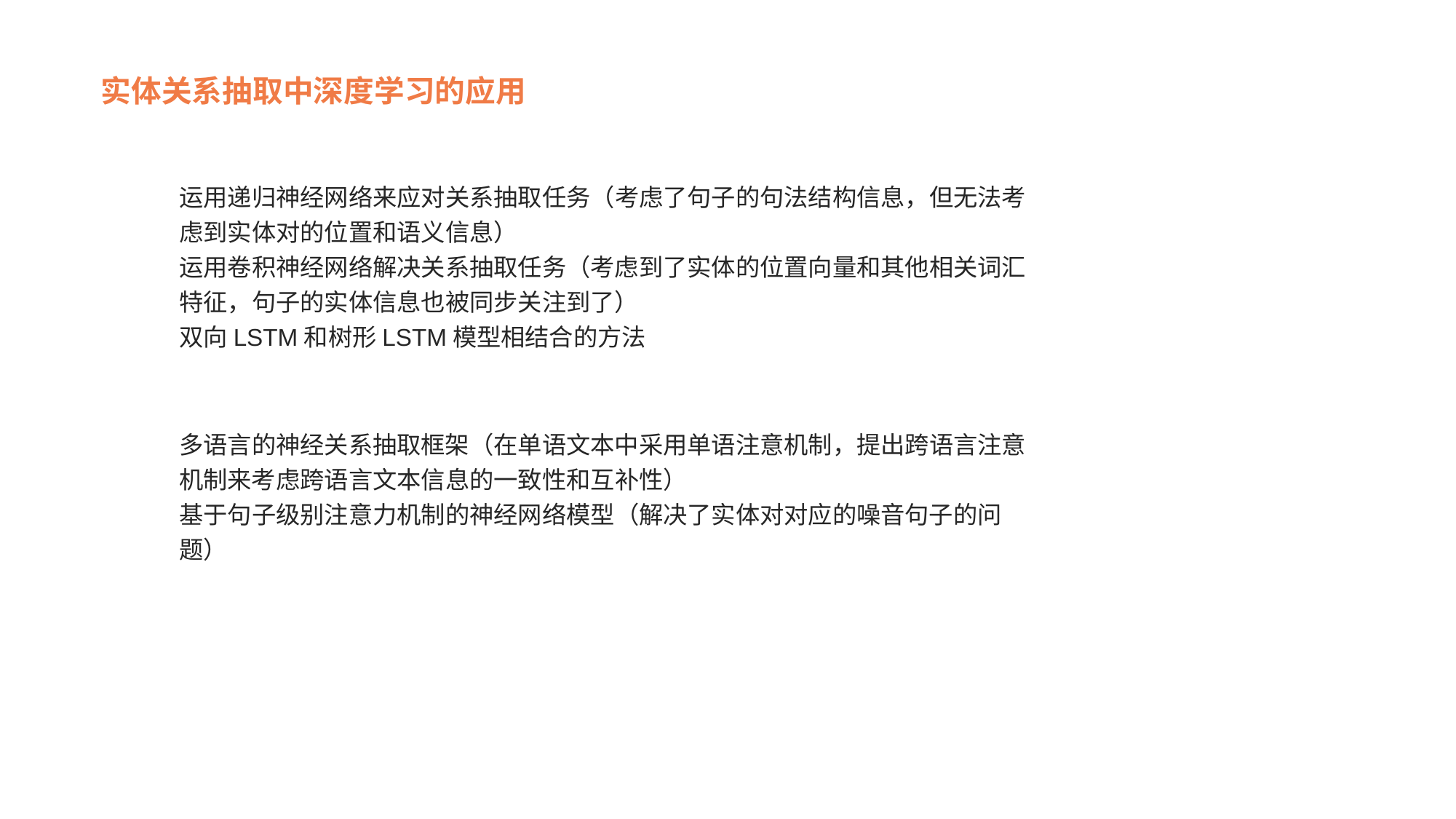

实体关系抽取中深度学习的应用
运用递归神经网络来应对关系抽取任务（考虑了句子的句法结构信息，但无法考虑到实体对的位置和语义信息）
运用卷积神经网络解决关系抽取任务（考虑到了实体的位置向量和其他相关词汇特征，句子的实体信息也被同步关注到了）
双向LSTM和树形LSTM模型相结合的方法

多语言的神经关系抽取框架（在单语文本中采用单语注意机制，提出跨语言注意机制来考虑跨语言文本信息的一致性和互补性）
基于句子级别注意力机制的神经网络模型（解决了实体对对应的噪音句子的问题）